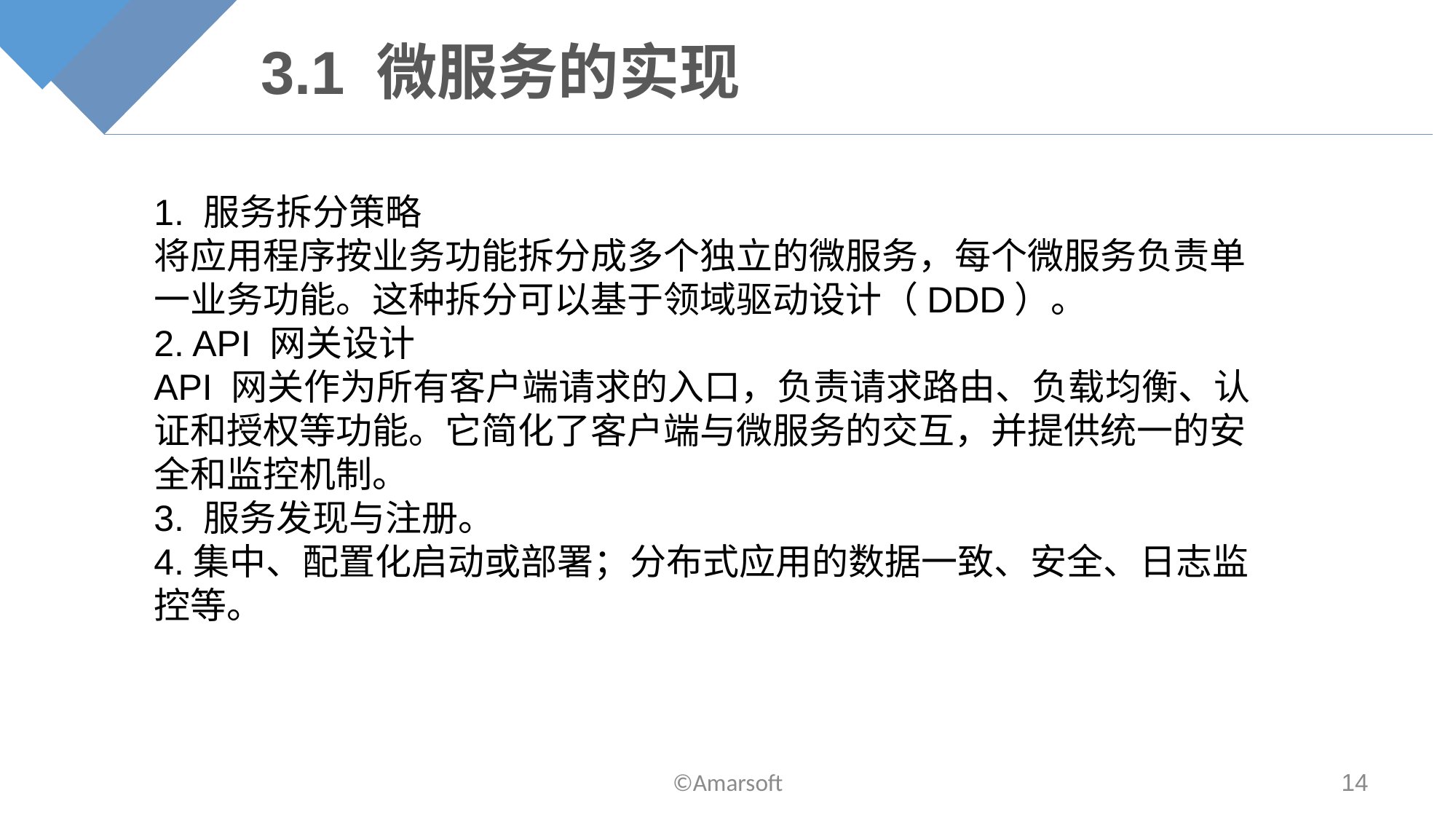

# 3.1 微服务的实现
1. 服务拆分策略
将应用程序按业务功能拆分成多个独立的微服务，每个微服务负责单一业务功能。这种拆分可以基于领域驱动设计（DDD）。
2. API 网关设计
API 网关作为所有客户端请求的入口，负责请求路由、负载均衡、认证和授权等功能。它简化了客户端与微服务的交互，并提供统一的安全和监控机制。
3. 服务发现与注册。
4.集中、配置化启动或部署；分布式应用的数据一致、安全、日志监控等。
©Amarsoft
14